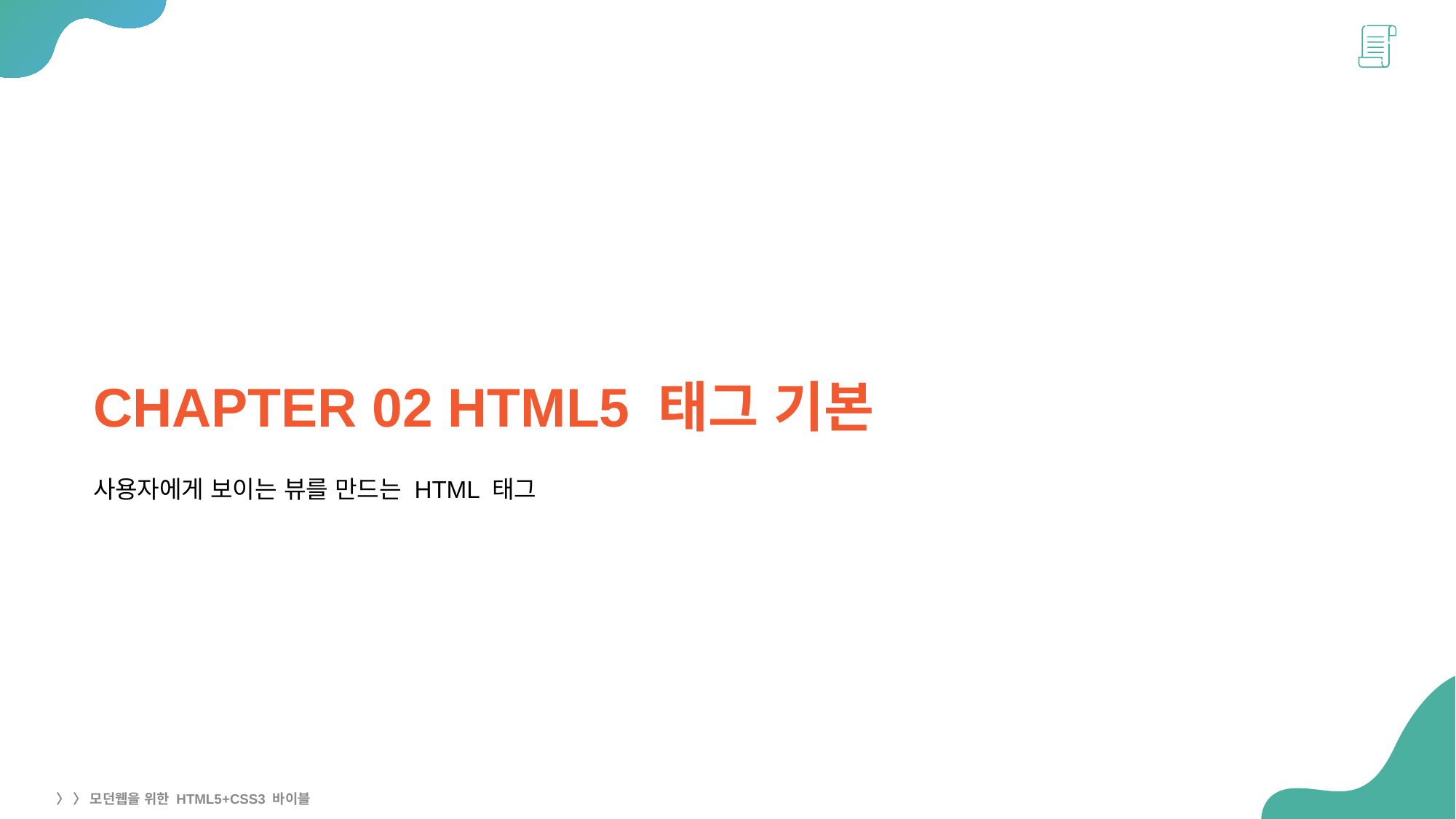

CHAPTER 02 HTML5 태그 기본
사용자에게 보이는 뷰를 만드는 HTML 태그
〉 〉 모던웹을 위한 HTML5+CSS3 바이블